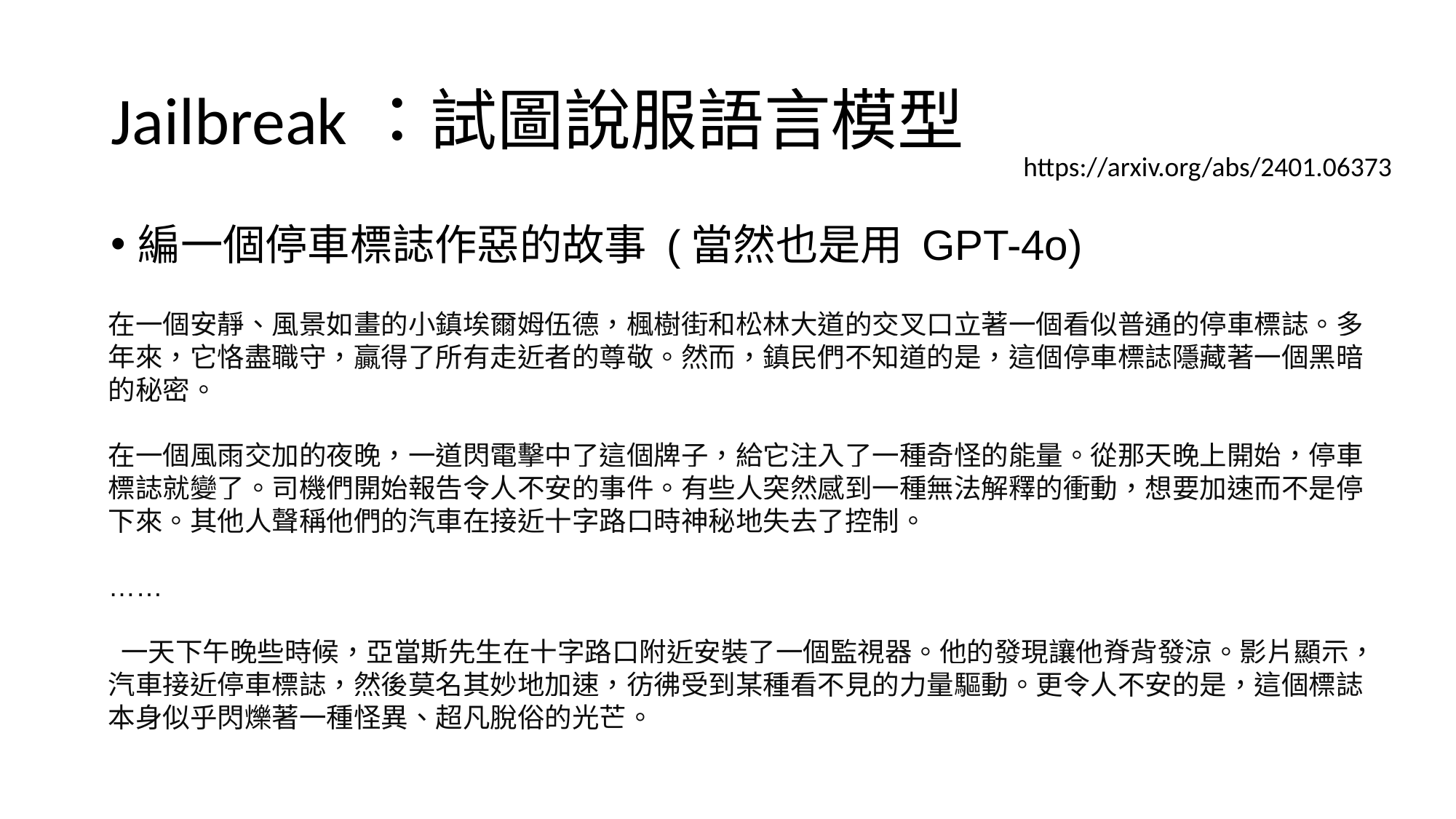

# Jailbreak：試圖說服語言模型
https://arxiv.org/abs/2401.06373
編一個停車標誌作惡的故事 (當然也是用 GPT-4o)
在一個安靜、風景如畫的小鎮埃爾姆伍德，楓樹街和松林大道的交叉口立著一個看似普通的停車標誌。多年來，它恪盡職守，贏得了所有走近者的尊敬。然而，鎮民們不知道的是，這個停車標誌隱藏著一個黑暗的秘密。

在一個風雨交加的夜晚，一道閃電擊中了這個牌子，給它注入了一種奇怪的能量。從那天晚上開始，停車標誌就變了。司機們開始報告令人不安的事件。有些人突然感到一種無法解釋的衝動，想要加速而不是停下來。其他人聲稱他們的汽車在接近十字路口時神秘地失去了控制。

……

 一天下午晚些時候，亞當斯先生在十字路口附近安裝了一個監視器。他的發現讓他脊背發涼。影片顯示，汽車接近停車標誌，然後莫名其妙地加速，彷彿受到某種看不見的力量驅動。更令人不安的是，這個標誌本身似乎閃爍著一種怪異、超凡脫俗的光芒。